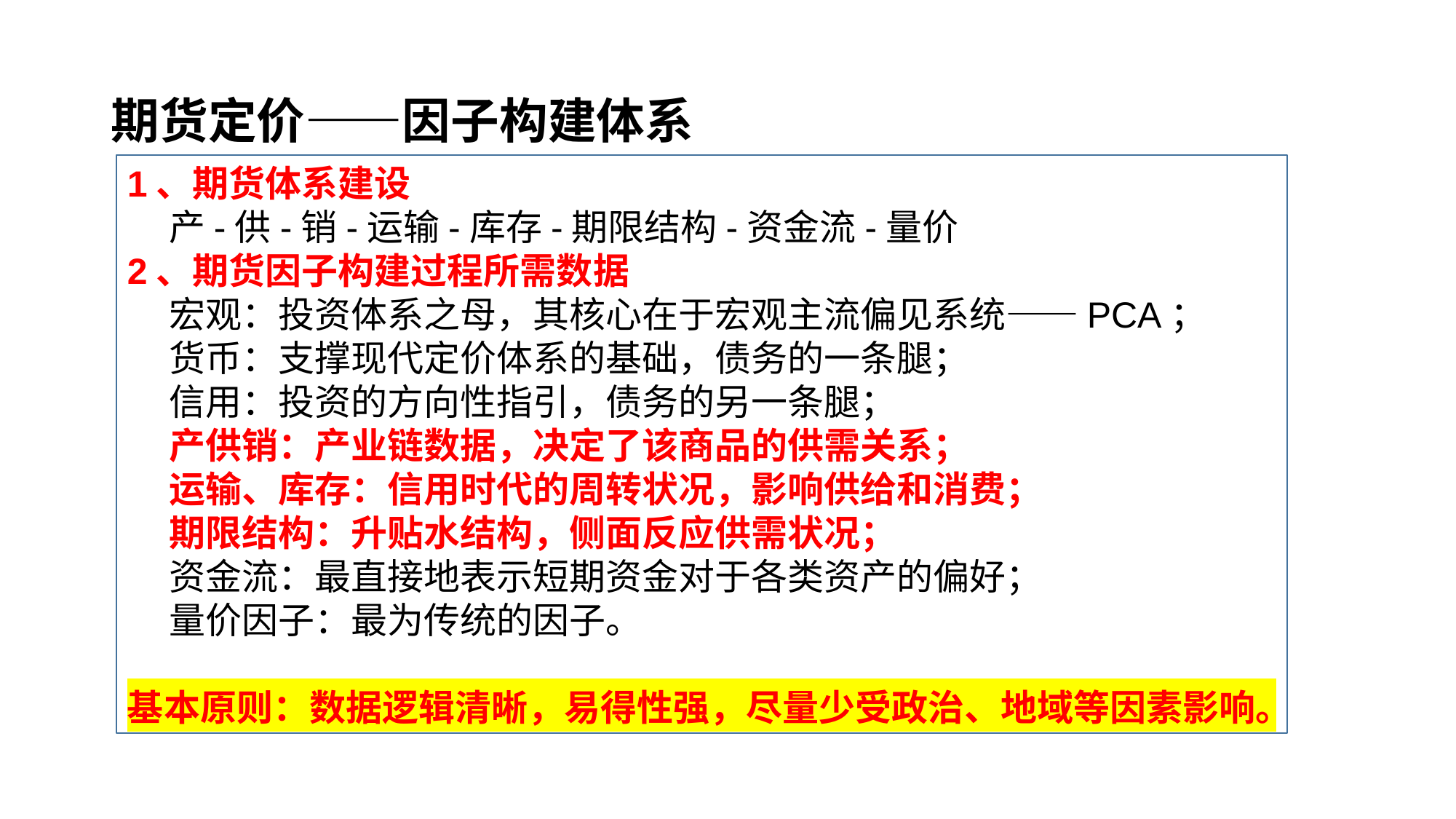

# 期货定价——因子构建体系
1、期货体系建设
    产-供-销-运输-库存-期限结构-资金流-量价
2、期货因子构建过程所需数据
    宏观：投资体系之母，其核心在于宏观主流偏见系统——PCA；
    货币：支撑现代定价体系的基础，债务的一条腿；
    信用：投资的方向性指引，债务的另一条腿；
    产供销：产业链数据，决定了该商品的供需关系；
    运输、库存：信用时代的周转状况，影响供给和消费；
    期限结构：升贴水结构，侧面反应供需状况；
    资金流：最直接地表示短期资金对于各类资产的偏好；
    量价因子：最为传统的因子。

基本原则：数据逻辑清晰，易得性强，尽量少受政治、地域等因素影响。